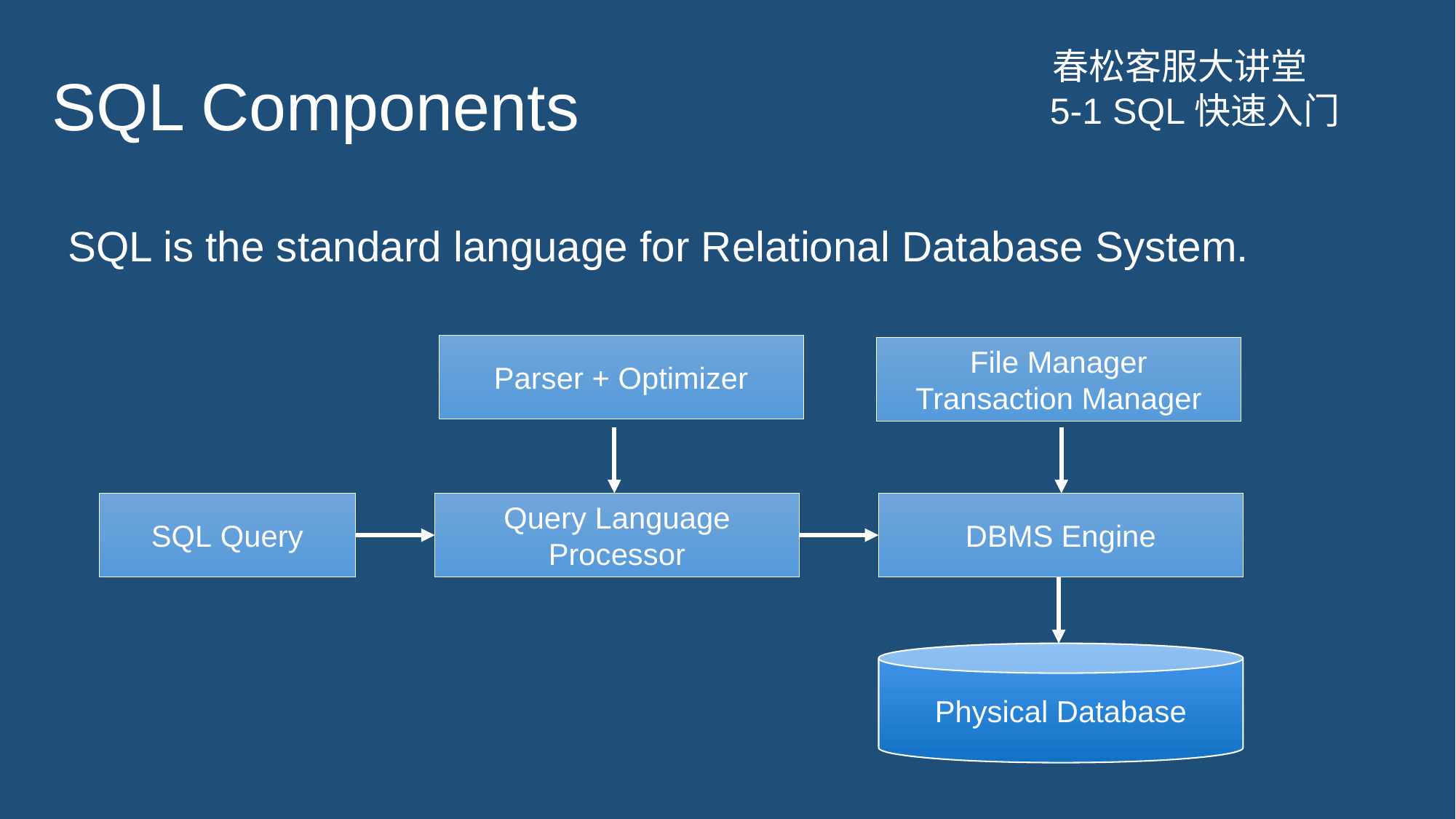

# SQL Components
春松客服大讲堂
5-1 SQL快速入门
SQL is the standard language for Relational Database System.
Parser + Optimizer
File Manager
Transaction Manager
DBMS Engine
SQL Query
Query Language
Processor
Physical Database